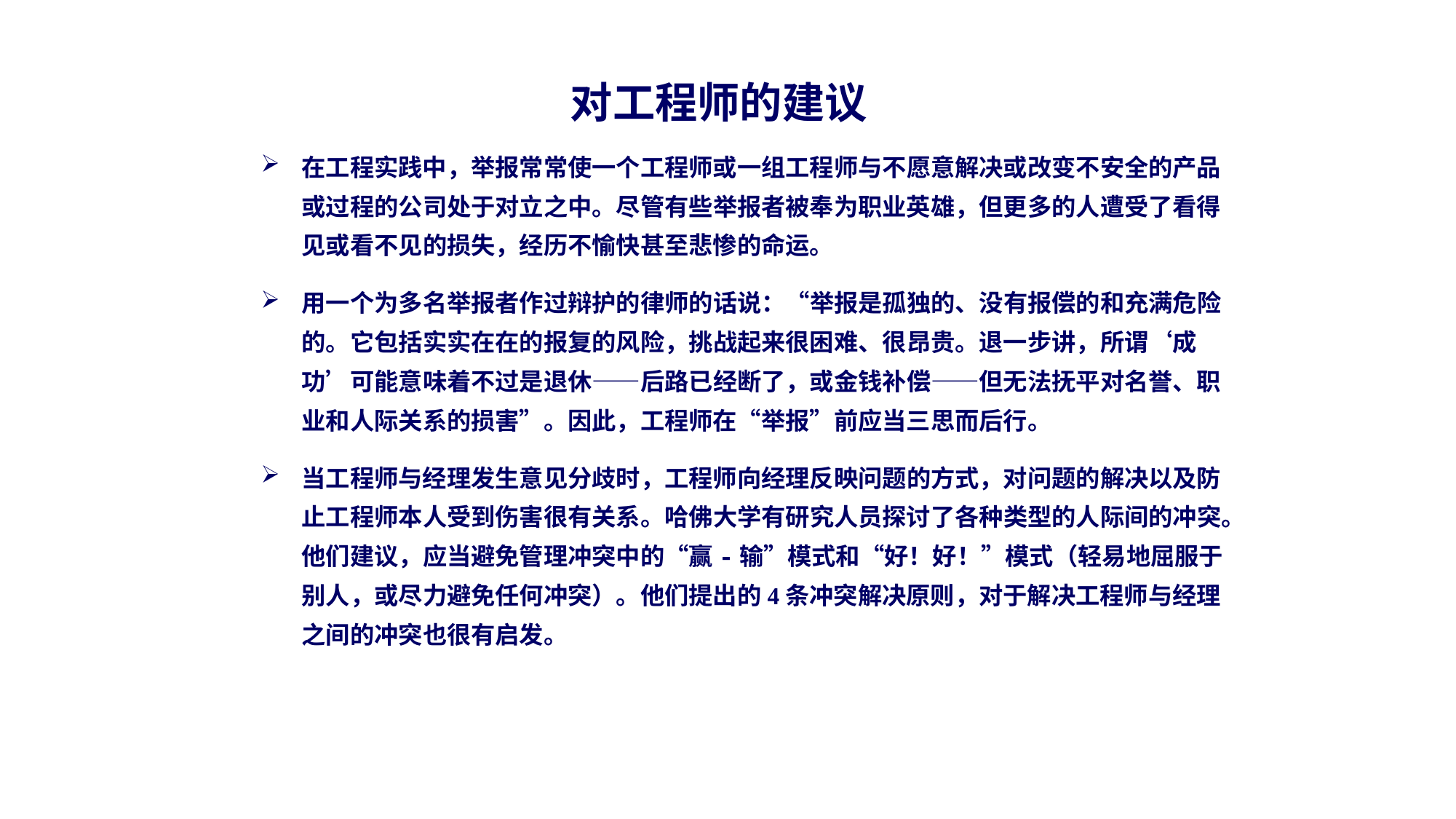

对工程师的建议
在工程实践中，举报常常使一个工程师或一组工程师与不愿意解决或改变不安全的产品或过程的公司处于对立之中。尽管有些举报者被奉为职业英雄，但更多的人遭受了看得见或看不见的损失，经历不愉快甚至悲惨的命运。
用一个为多名举报者作过辩护的律师的话说：“举报是孤独的、没有报偿的和充满危险的。它包括实实在在的报复的风险，挑战起来很困难、很昂贵。退一步讲，所谓‘成功’可能意味着不过是退休——后路已经断了，或金钱补偿——但无法抚平对名誉、职业和人际关系的损害”。因此，工程师在“举报”前应当三思而后行。
当工程师与经理发生意见分歧时，工程师向经理反映问题的方式，对问题的解决以及防止工程师本人受到伤害很有关系。哈佛大学有研究人员探讨了各种类型的人际间的冲突。他们建议，应当避免管理冲突中的“赢-输”模式和“好！好！”模式（轻易地屈服于别人，或尽力避免任何冲突）。他们提出的4条冲突解决原则，对于解决工程师与经理之间的冲突也很有启发。